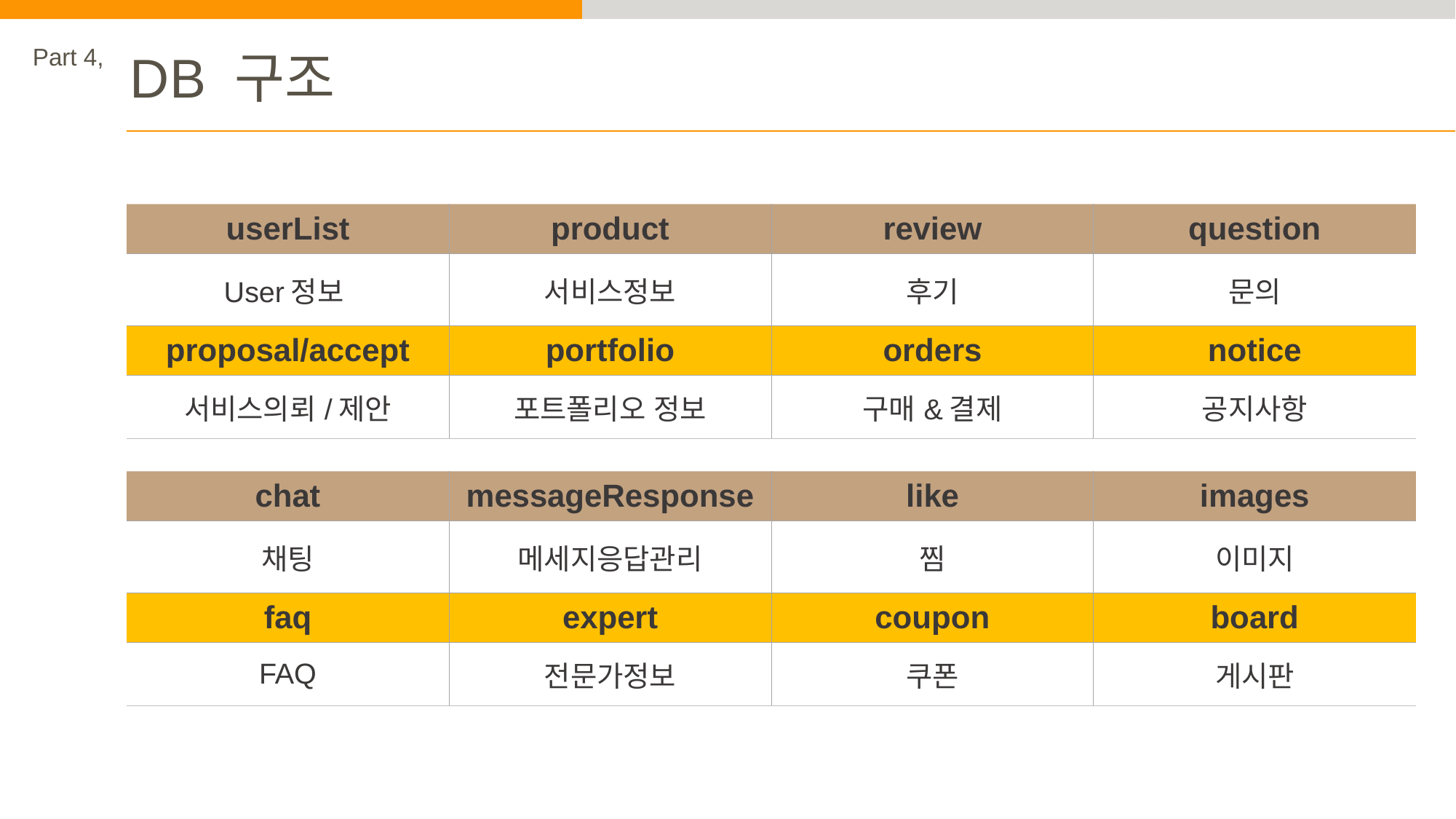

Part 4,
DB 구조
| userList | product | review | question |
| --- | --- | --- | --- |
| User정보 | 서비스정보 | 후기 | 문의 |
| proposal/accept | portfolio | orders | notice |
| 서비스의뢰/제안 | 포트폴리오 정보 | 구매&결제 | 공지사항 |
| chat | messageResponse | like | images |
| --- | --- | --- | --- |
| 채팅 | 메세지응답관리 | 찜 | 이미지 |
| faq | expert | coupon | board |
| FAQ | 전문가정보 | 쿠폰 | 게시판 |